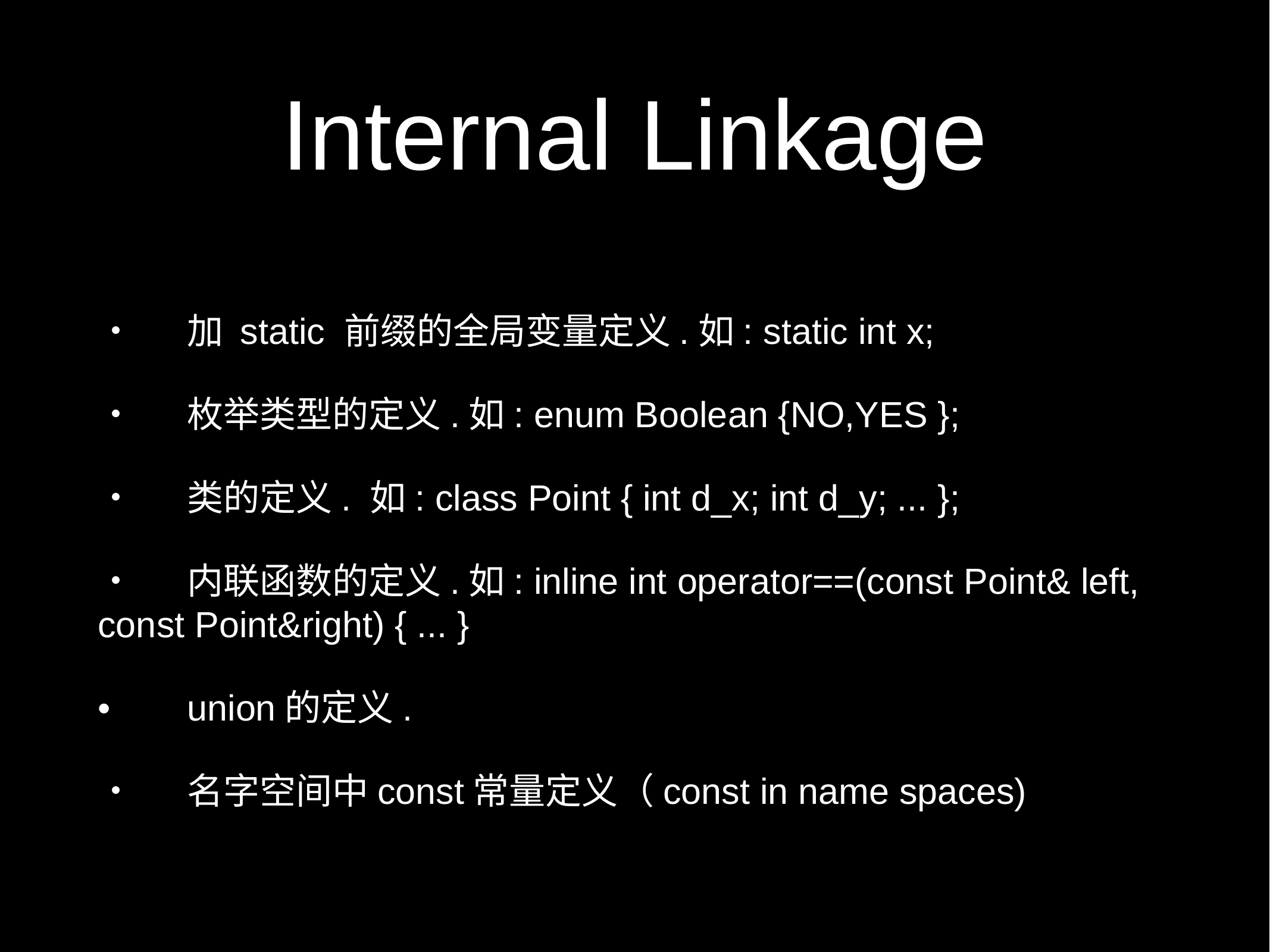

# Internal Linkage
•	加 static 前缀的全局变量定义.如: static int x;
•	枚举类型的定义.如: enum Boolean {NO,YES };
•	类的定义. 如: class Point { int d_x; int d_y; ... };
•	内联函数的定义.如: inline int operator==(const Point& left, const Point&right) { ... }
•	union的定义.
•	名字空间中const常量定义（const in name spaces)